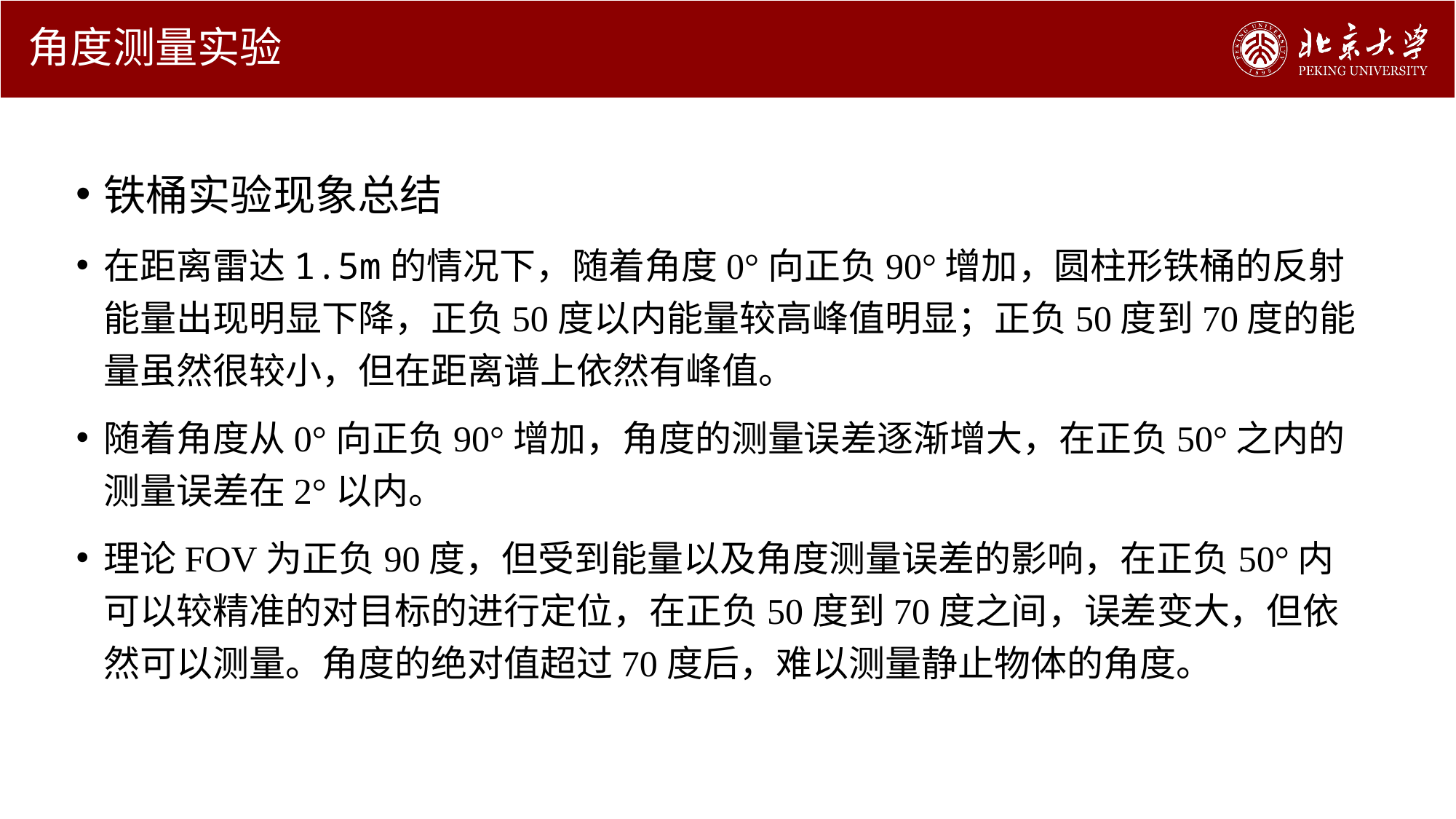

# 角度测量实验
铁桶实验现象总结
在距离雷达1.5m的情况下，随着角度0°向正负90°增加，圆柱形铁桶的反射能量出现明显下降，正负50度以内能量较高峰值明显；正负50度到70度的能量虽然很较小，但在距离谱上依然有峰值。
随着角度从0°向正负90°增加，角度的测量误差逐渐增大，在正负50°之内的测量误差在2°以内。
理论FOV为正负90度，但受到能量以及角度测量误差的影响，在正负50°内可以较精准的对目标的进行定位，在正负50度到70度之间，误差变大，但依然可以测量。角度的绝对值超过70度后，难以测量静止物体的角度。